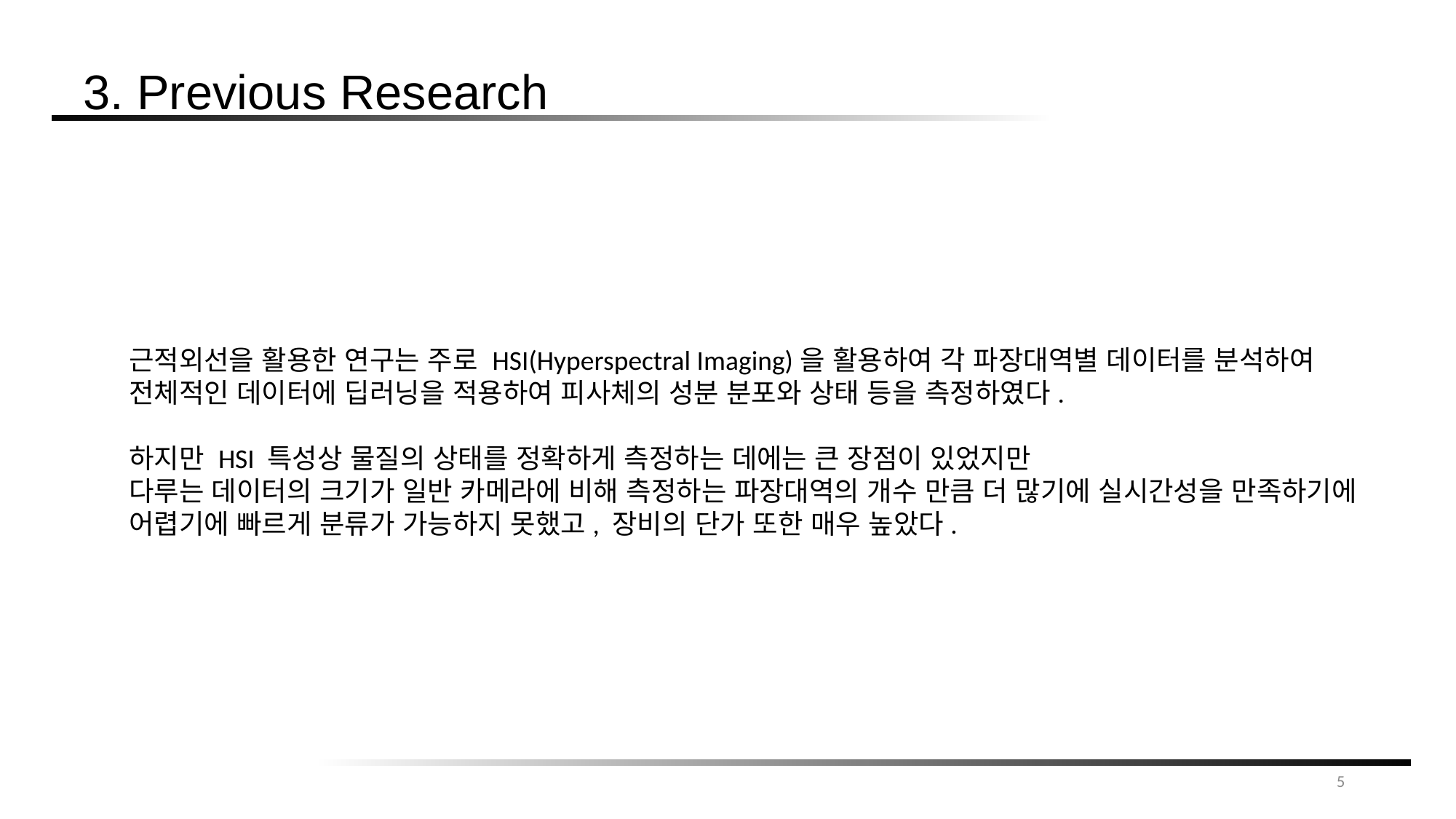

3. Previous Research
근적외선을 활용한 연구는 주로 HSI(Hyperspectral Imaging)을 활용하여 각 파장대역별 데이터를 분석하여
전체적인 데이터에 딥러닝을 적용하여 피사체의 성분 분포와 상태 등을 측정하였다.
하지만 HSI 특성상 물질의 상태를 정확하게 측정하는 데에는 큰 장점이 있었지만
다루는 데이터의 크기가 일반 카메라에 비해 측정하는 파장대역의 개수 만큼 더 많기에 실시간성을 만족하기에
어렵기에 빠르게 분류가 가능하지 못했고, 장비의 단가 또한 매우 높았다.
5